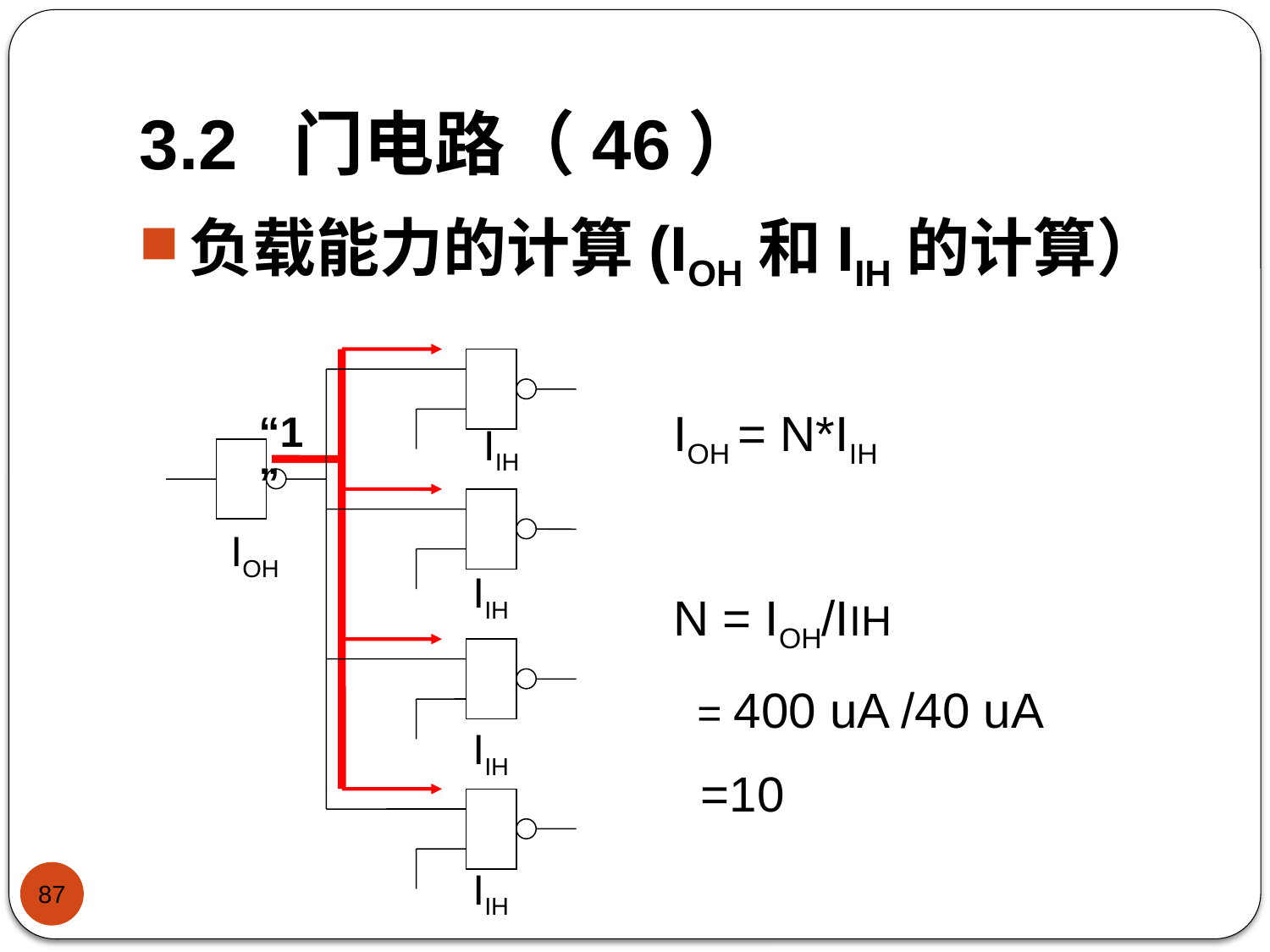

# 3.2  门电路（46）
负载能力的计算(IOH和IIH的计算）

“1”

IOH = N*IIH

N = IOH/IIH
  = 400 uA /40 uA
  =10
IIH
IIH
IIH
IIH
IOH
87